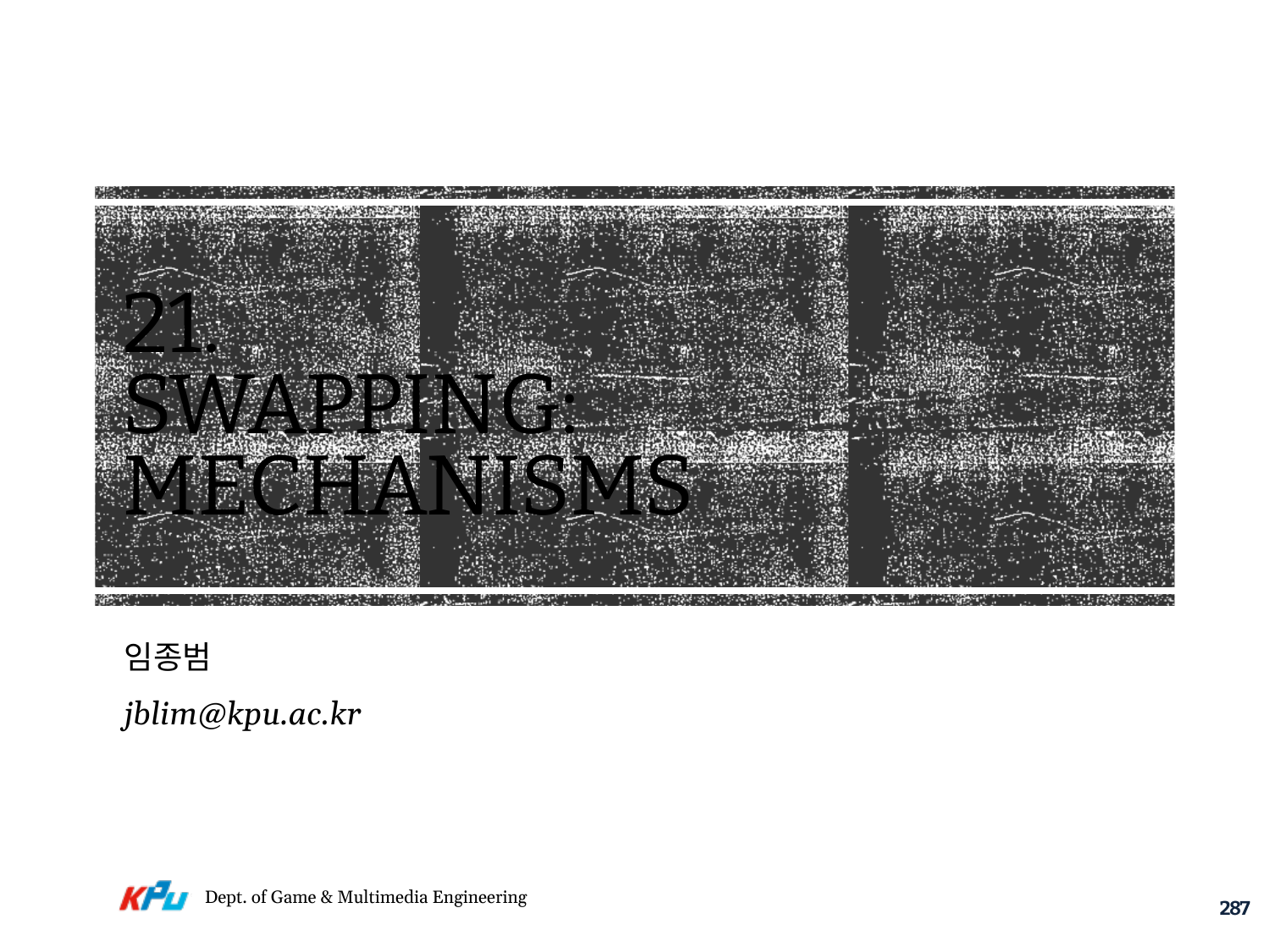

# 21. Swapping: Mechanisms
임종범
jblim@kpu.ac.kr

Dept. of Game & Multimedia Engineering
287